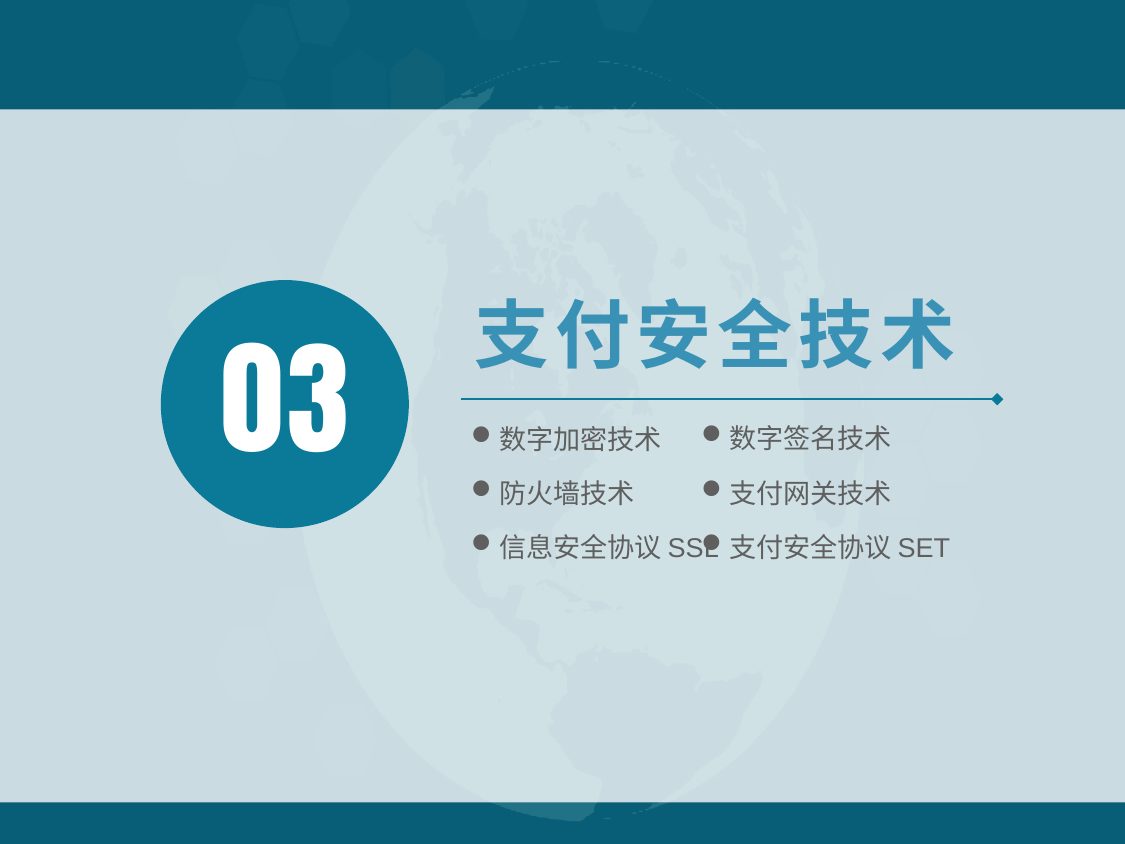

03
支付安全技术
数字签名技术
数字加密技术
支付网关技术
防火墙技术
信息安全协议SSL
支付安全协议SET